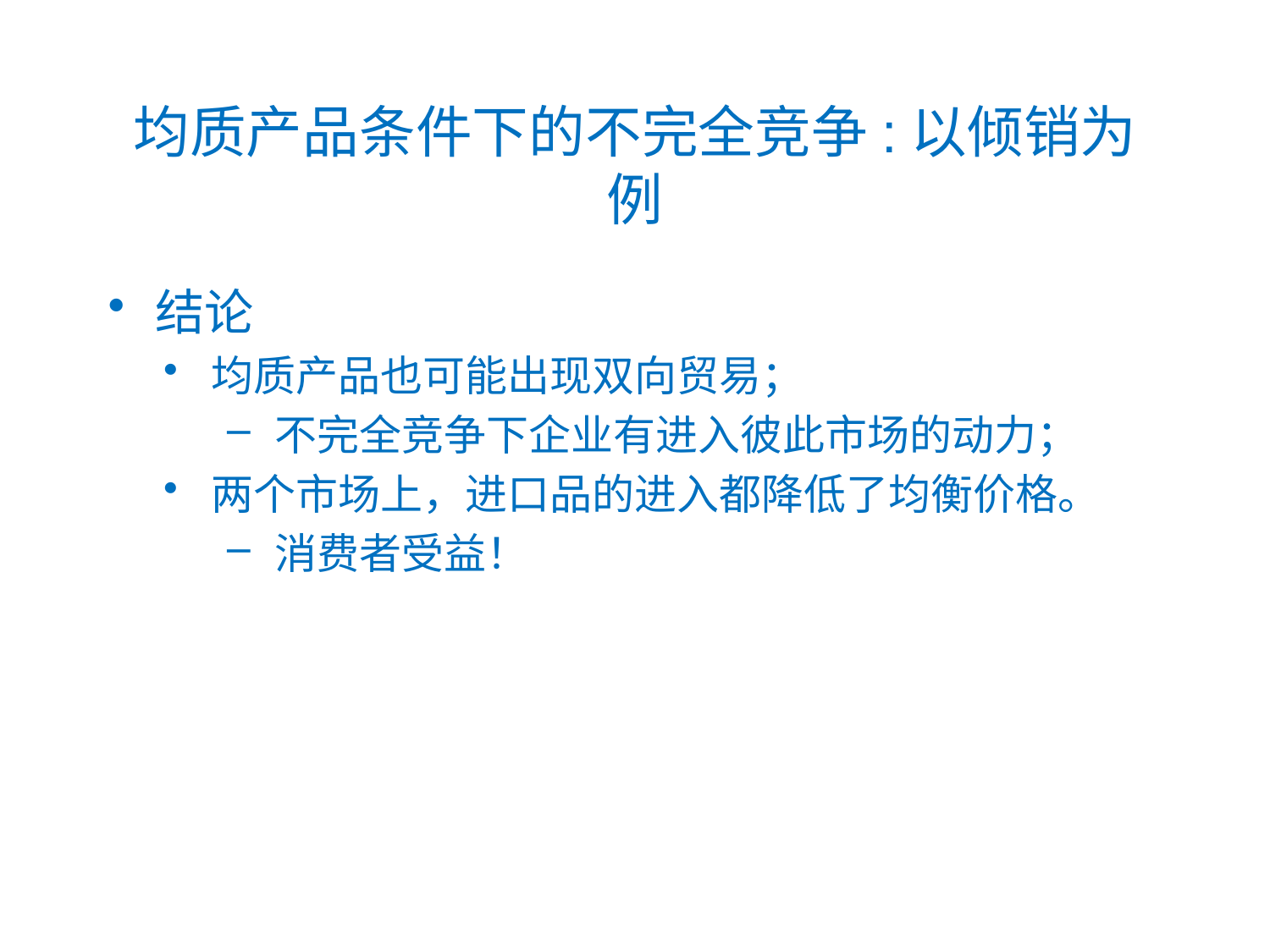

# 均质产品条件下的不完全竞争:以倾销为例
结论
均质产品也可能出现双向贸易；
不完全竞争下企业有进入彼此市场的动力；
两个市场上，进口品的进入都降低了均衡价格。
消费者受益！